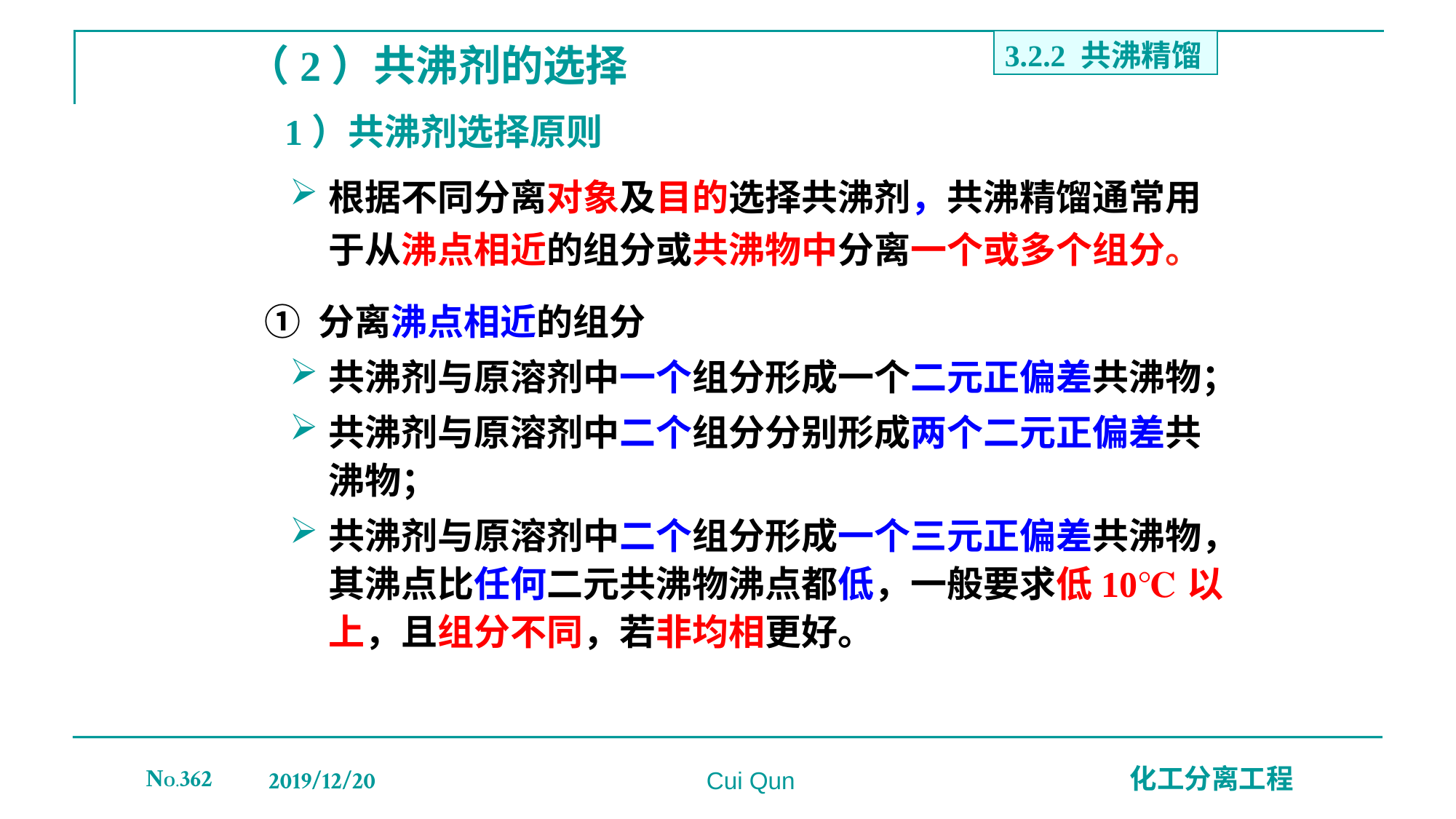

3.2.2 共沸精馏
# （2）共沸剂的选择
    1）共沸剂选择原则
根据不同分离对象及目的选择共沸剂，共沸精馏通常用于从沸点相近的组分或共沸物中分离一个或多个组分。
  ① 分离沸点相近的组分
共沸剂与原溶剂中一个组分形成一个二元正偏差共沸物；
共沸剂与原溶剂中二个组分分别形成两个二元正偏差共沸物；
共沸剂与原溶剂中二个组分形成一个三元正偏差共沸物，其沸点比任何二元共沸物沸点都低，一般要求低10℃以上，且组分不同，若非均相更好。

NO.362
2019/12/20
化工分离工程